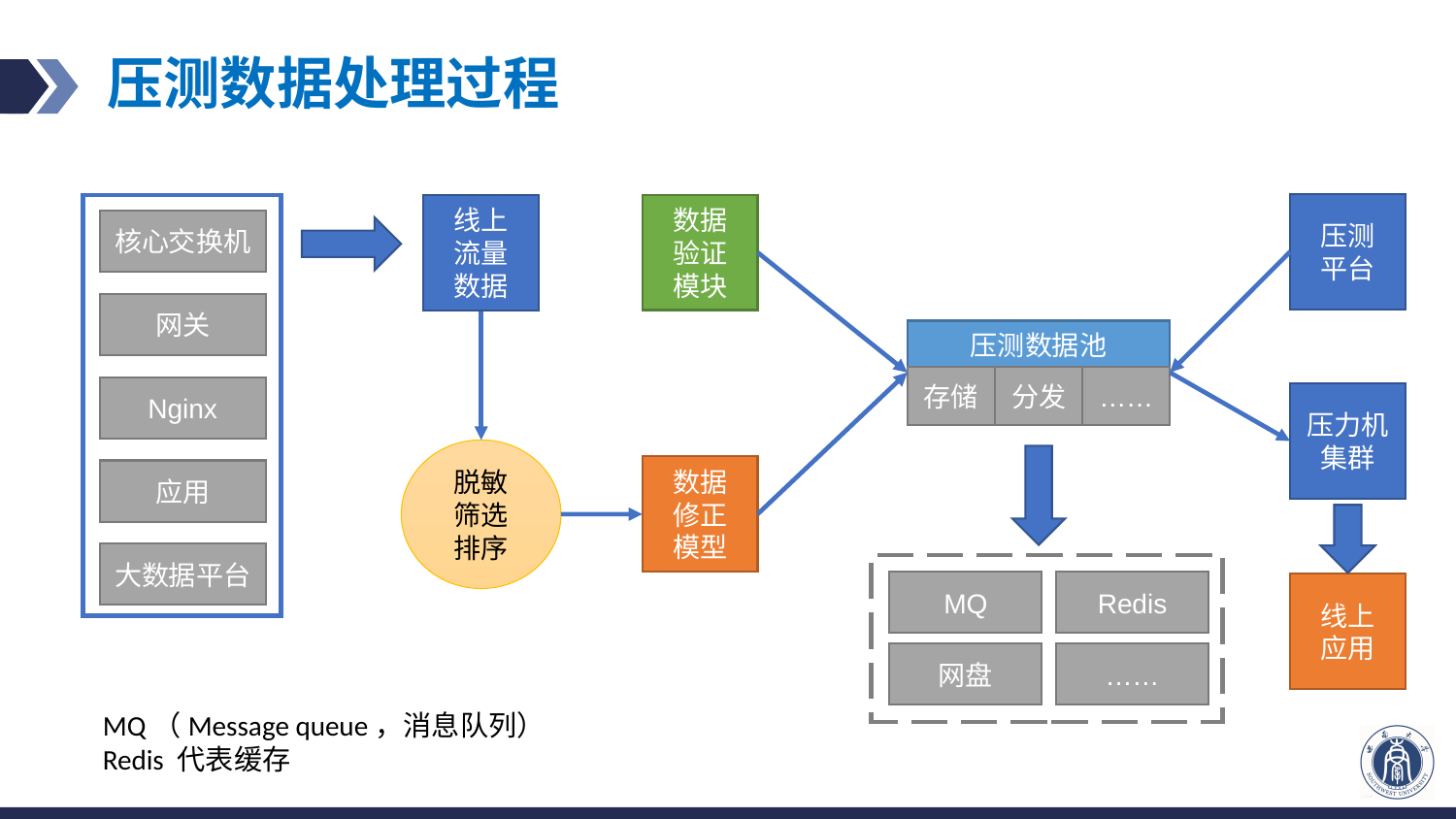

# 压测数据处理过程
压测
平台
压力机
集群

线上
应用
数据
验证
模块

线上
流量
数据
核心交换机

网关
Nginx
应用
大数据平台
压测数据池
存储
分发
……
脱敏
筛选
排序

MQ
Redis
网盘
……
数据
修正
模型
MQ（Message queue，消息队列）
Redis 代表缓存